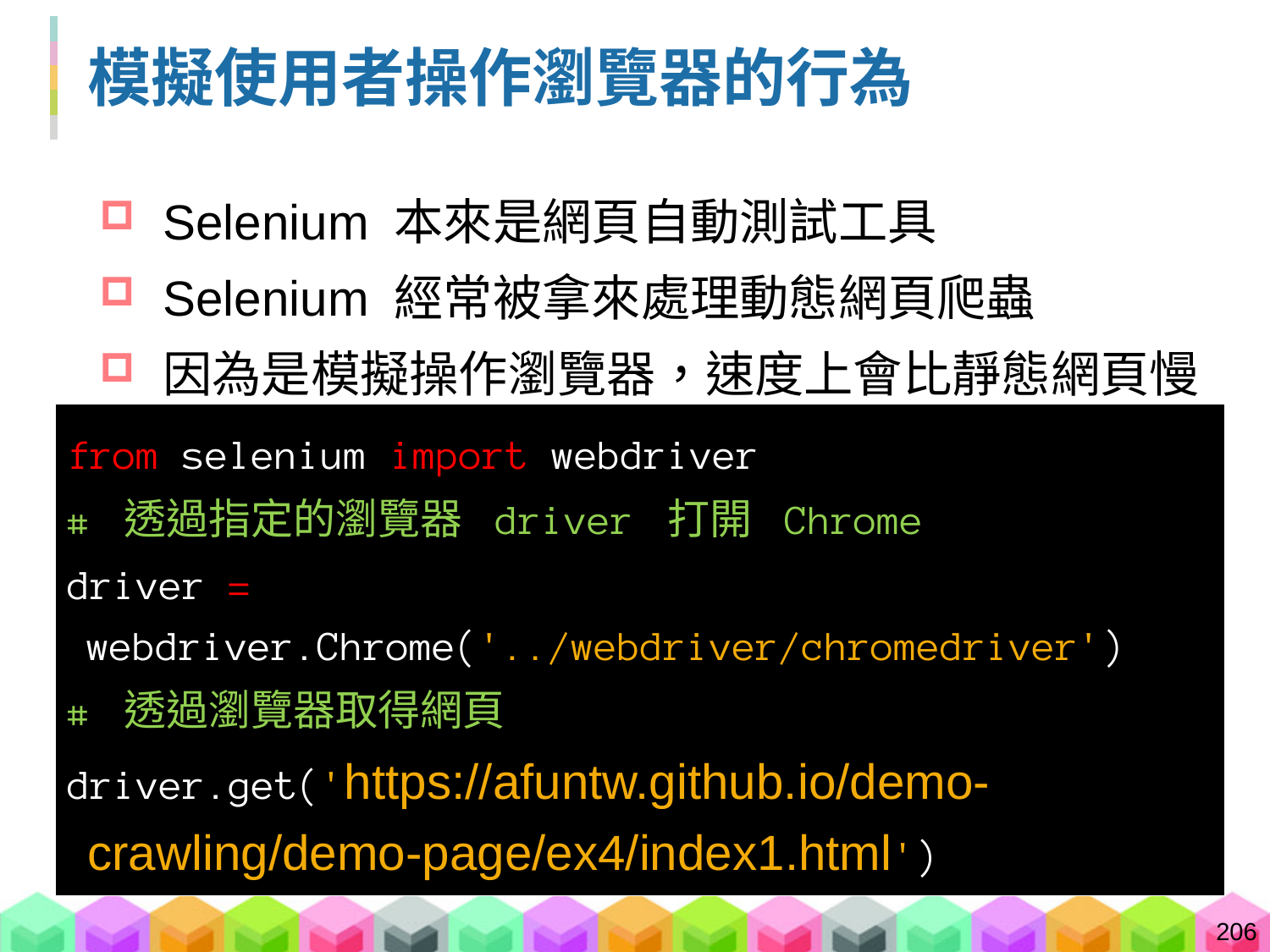

# 模擬使用者操作瀏覽器的行為
Selenium 本來是網頁自動測試工具
Selenium 經常被拿來處理動態網頁爬蟲
因為是模擬操作瀏覽器，速度上會比靜態網頁慢

from selenium import webdriver
# 透過指定的瀏覽器 driver 打開 Chrome
driver = webdriver.Chrome('../webdriver/chromedriver')
# 透過瀏覽器取得網頁
driver.get('https://afuntw.github.io/demo-crawling/demo-page/ex4/index1.html')
206